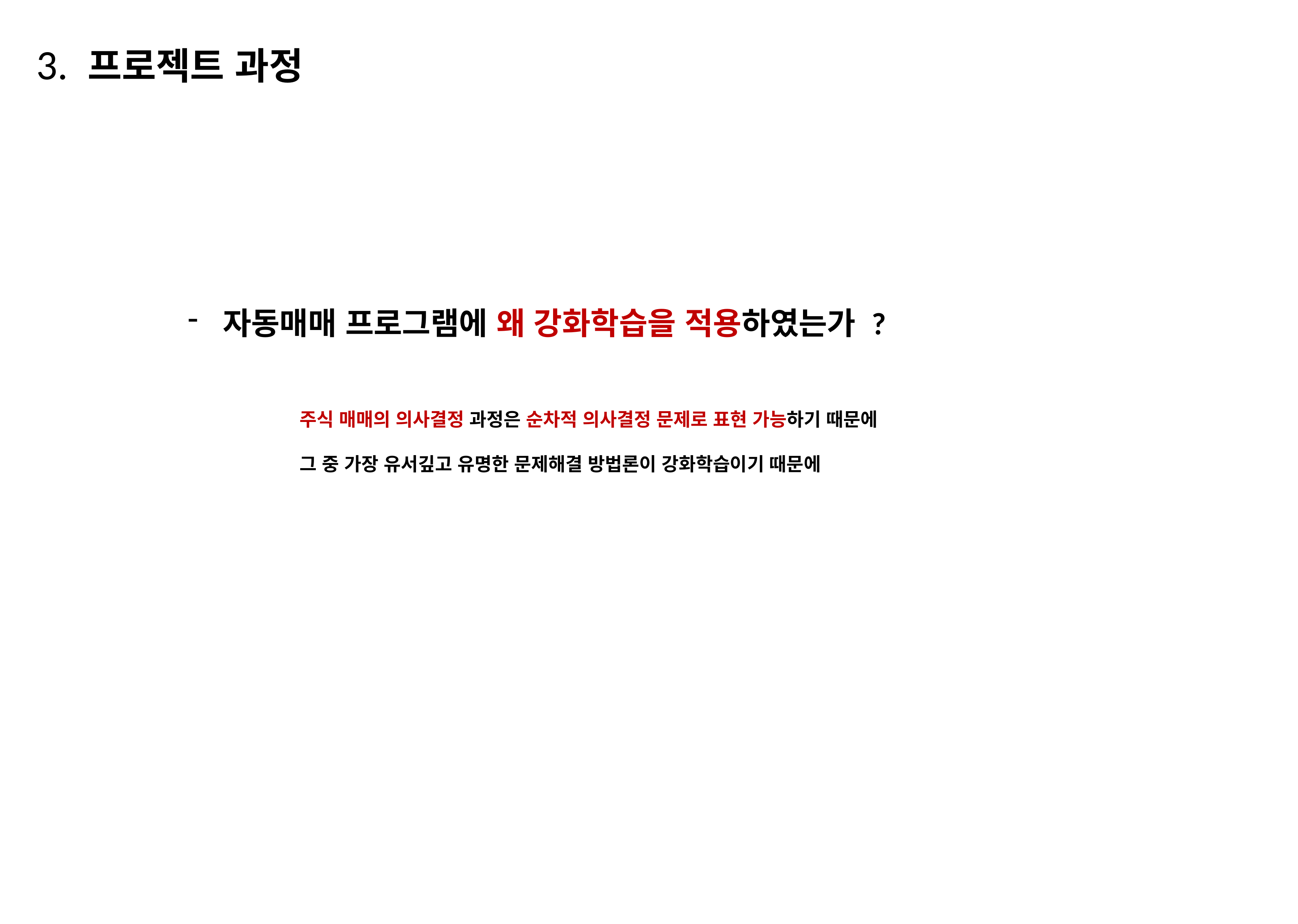

3. 프로젝트 과정
자동매매 프로그램에 왜 강화학습을 적용하였는가 ?

		주식 매매의 의사결정 과정은 순차적 의사결정 문제로 표현 가능하기 때문에

		그 중 가장 유서깊고 유명한 문제해결 방법론이 강화학습이기 때문에